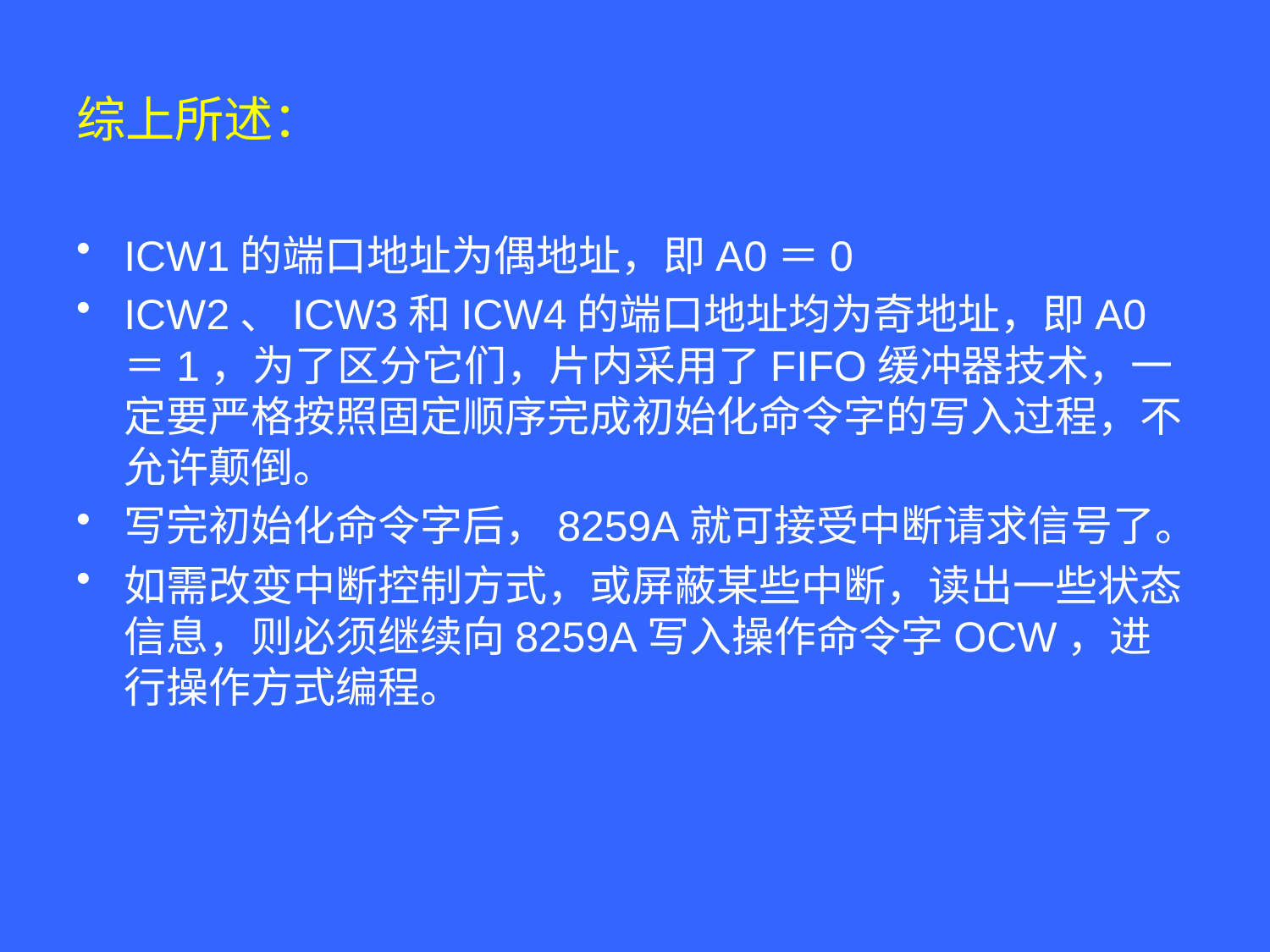

# 综上所述：
ICW1的端口地址为偶地址，即A0＝0
ICW2、ICW3和ICW4的端口地址均为奇地址，即A0＝1，为了区分它们，片内采用了FIFO缓冲器技术，一定要严格按照固定顺序完成初始化命令字的写入过程，不允许颠倒。
写完初始化命令字后，8259A就可接受中断请求信号了。
如需改变中断控制方式，或屏蔽某些中断，读出一些状态信息，则必须继续向8259A写入操作命令字OCW，进行操作方式编程。